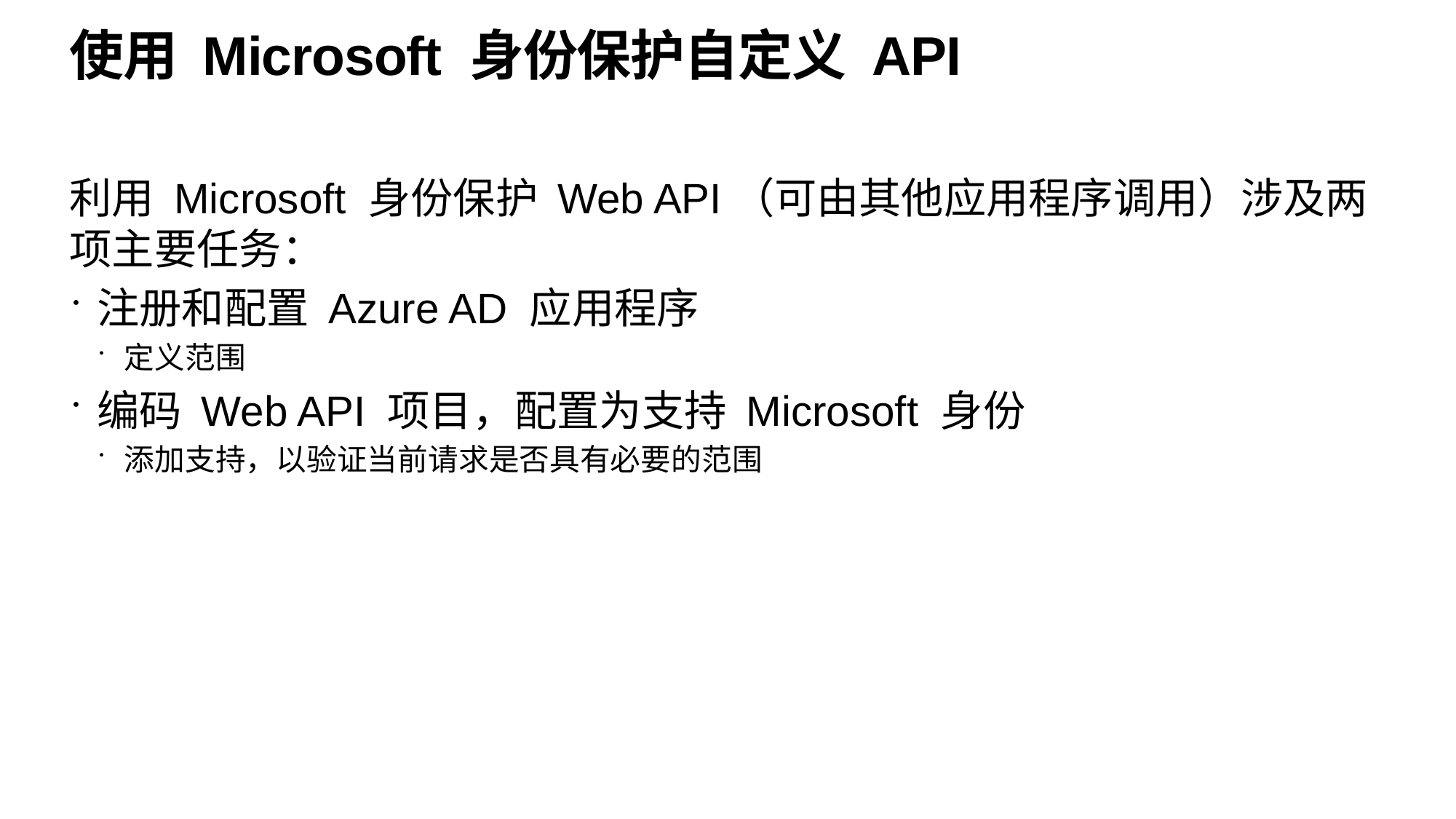

# 使用 Microsoft 身份保护自定义 API
利用 Microsoft 身份保护 Web API（可由其他应用程序调用）涉及两项主要任务：
注册和配置 Azure AD 应用程序
定义范围
编码 Web API 项目，配置为支持 Microsoft 身份
添加支持，以验证当前请求是否具有必要的范围